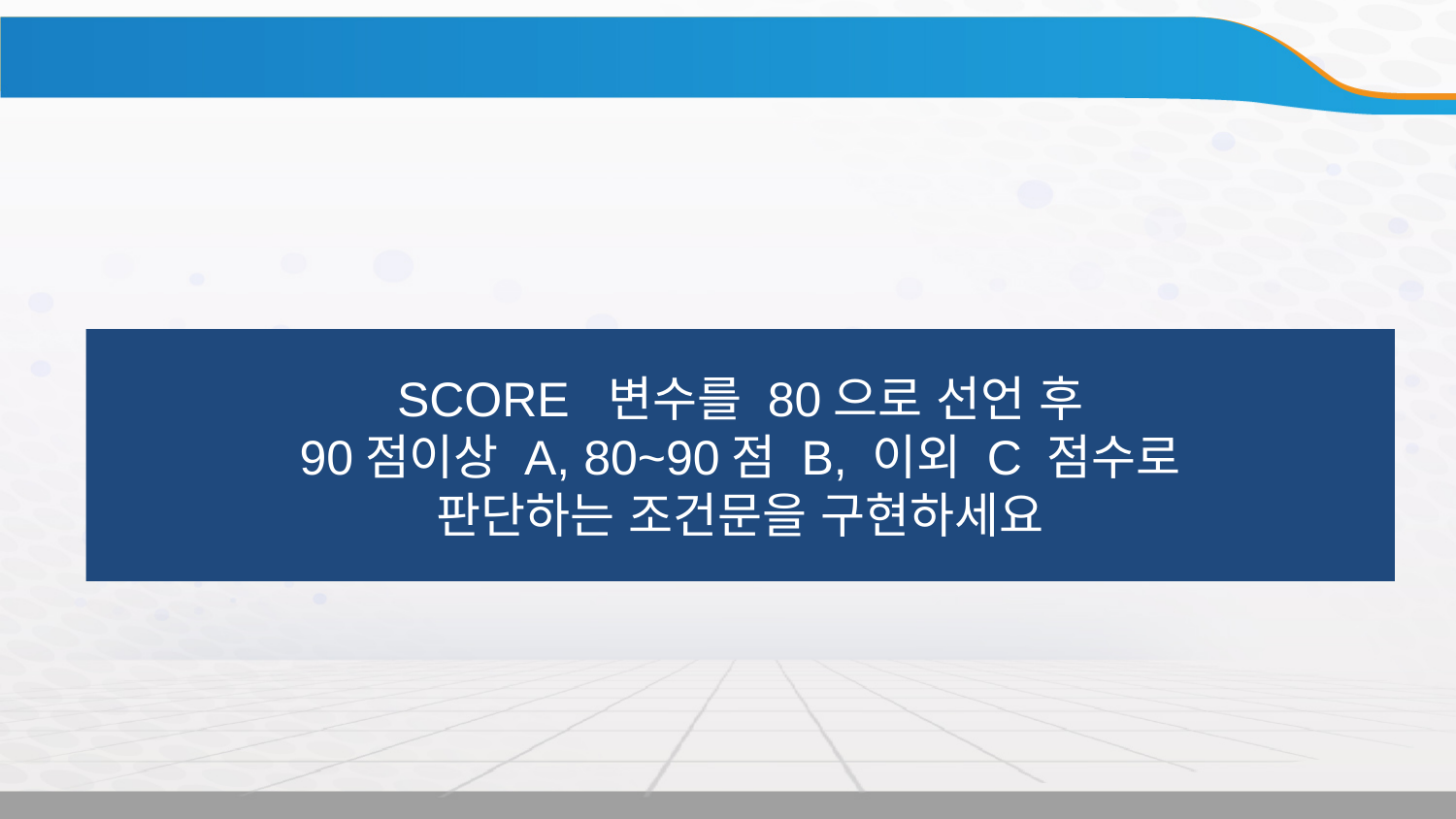

실습
SCORE  변수를 80으로 선언 후
90점이상 A, 80~90점 B, 이외 C 점수로
판단하는 조건문을 구현하세요